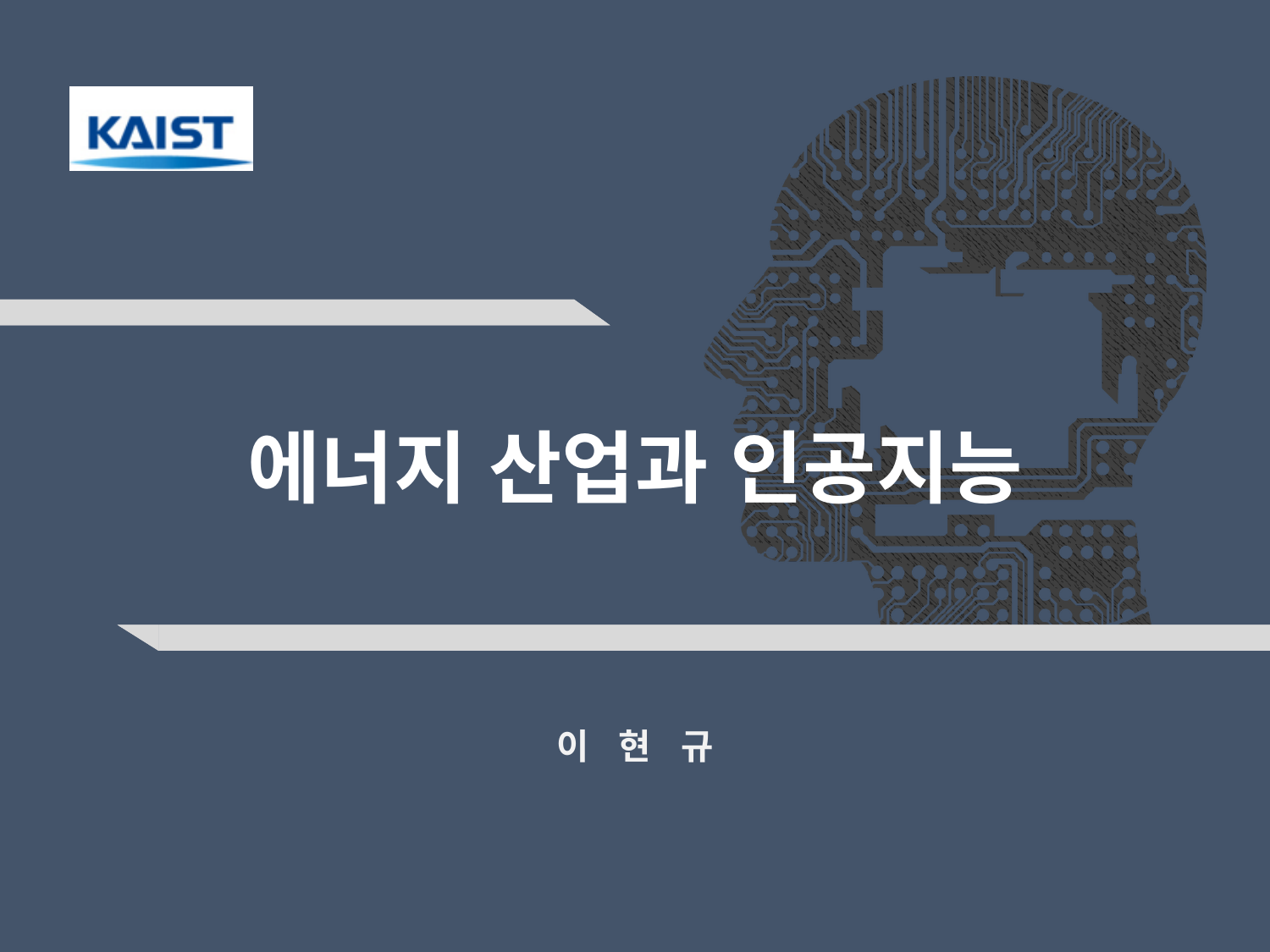

# 에너지 산업과 인공지능
이   현   규